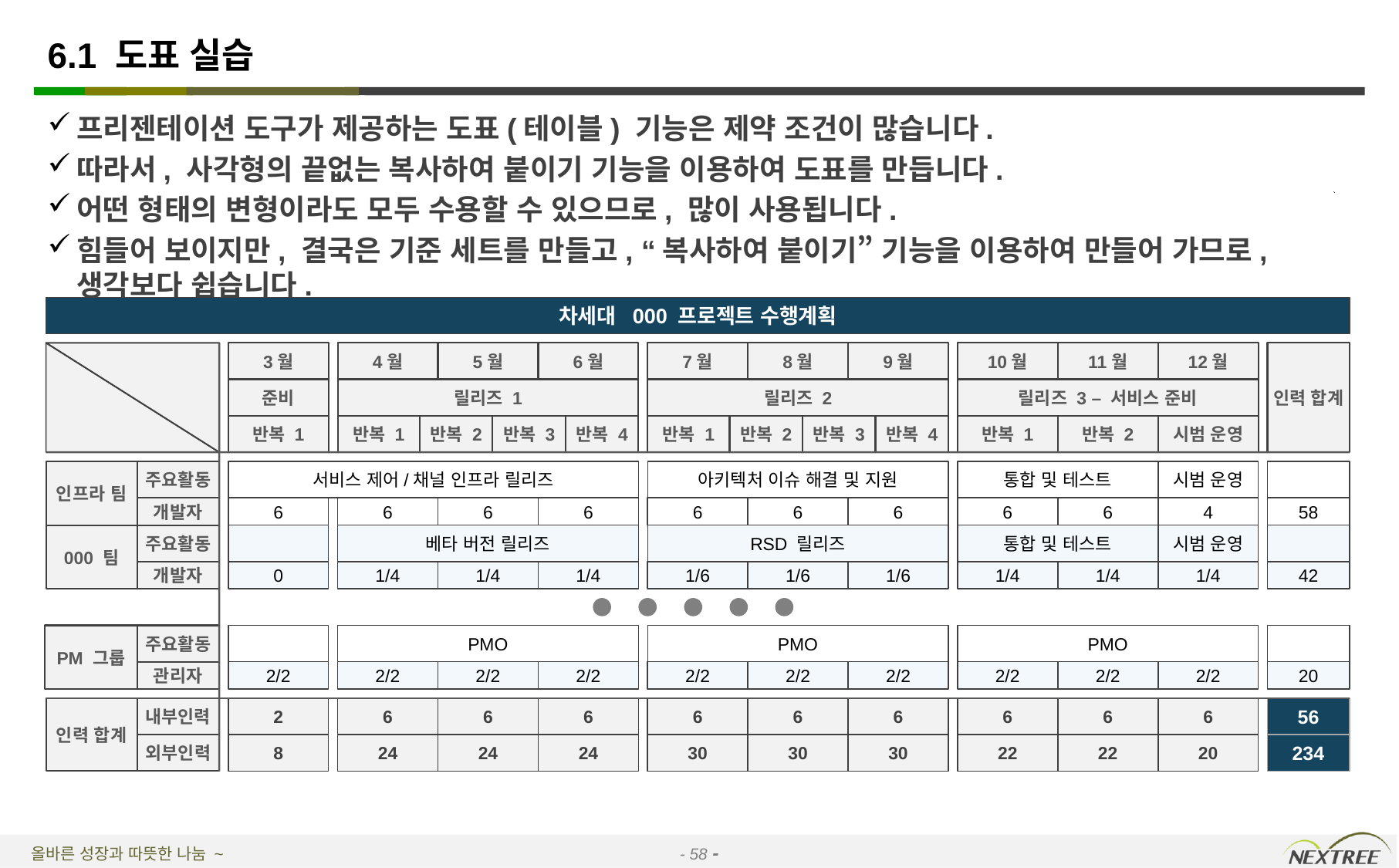

# 6.1 도표 실습
프리젠테이션 도구가 제공하는 도표(테이블) 기능은 제약 조건이 많습니다.
따라서, 사각형의 끝없는 복사하여 붙이기 기능을 이용하여 도표를 만듭니다.
어떤 형태의 변형이라도 모두 수용할 수 있으므로, 많이 사용됩니다.
힘들어 보이지만, 결국은 기준 세트를 만들고, “복사하여 붙이기” 기능을 이용하여 만들어 가므로, 생각보다 쉽습니다.
차세대  000 프로젝트 수행계획

인력 합계
3월
4월
5월
6월
7월
8월
9월
10월
11월
12월
준비
릴리즈 1
릴리즈 2
릴리즈 3 – 서비스 준비
반복 1
반복 2
반복 1
반복 1
반복 2
반복 3
반복 4
반복 1
반복 2
반복 3
반복 4
시범 운영

인프라 팀
주요활동
서비스 제어/채널 인프라 릴리즈
아키텍처 이슈 해결 및 지원
통합 및 테스트
시범 운영
6
6
4
58
개발자
6
6
6
6
6
6
6
통합 및 테스트
시범 운영

000 팀
주요활동

베타 버전 릴리즈
RSD 릴리즈
1/6
1/6
1/4
1/4
1/4
개발자
0
1/4
1/4
1/4
1/6
42

PM 그룹

주요활동

PMO
PMO
PMO
관리자
2/2
2/2
2/2
2/2
2/2
2/2
2/2
2/2
2/2
2/2
20
인력 합계
2
6
6
6
6
6
6
6
6
6
56
내부인력
외부인력
8
24
24
24
30
30
30
22
22
20
234